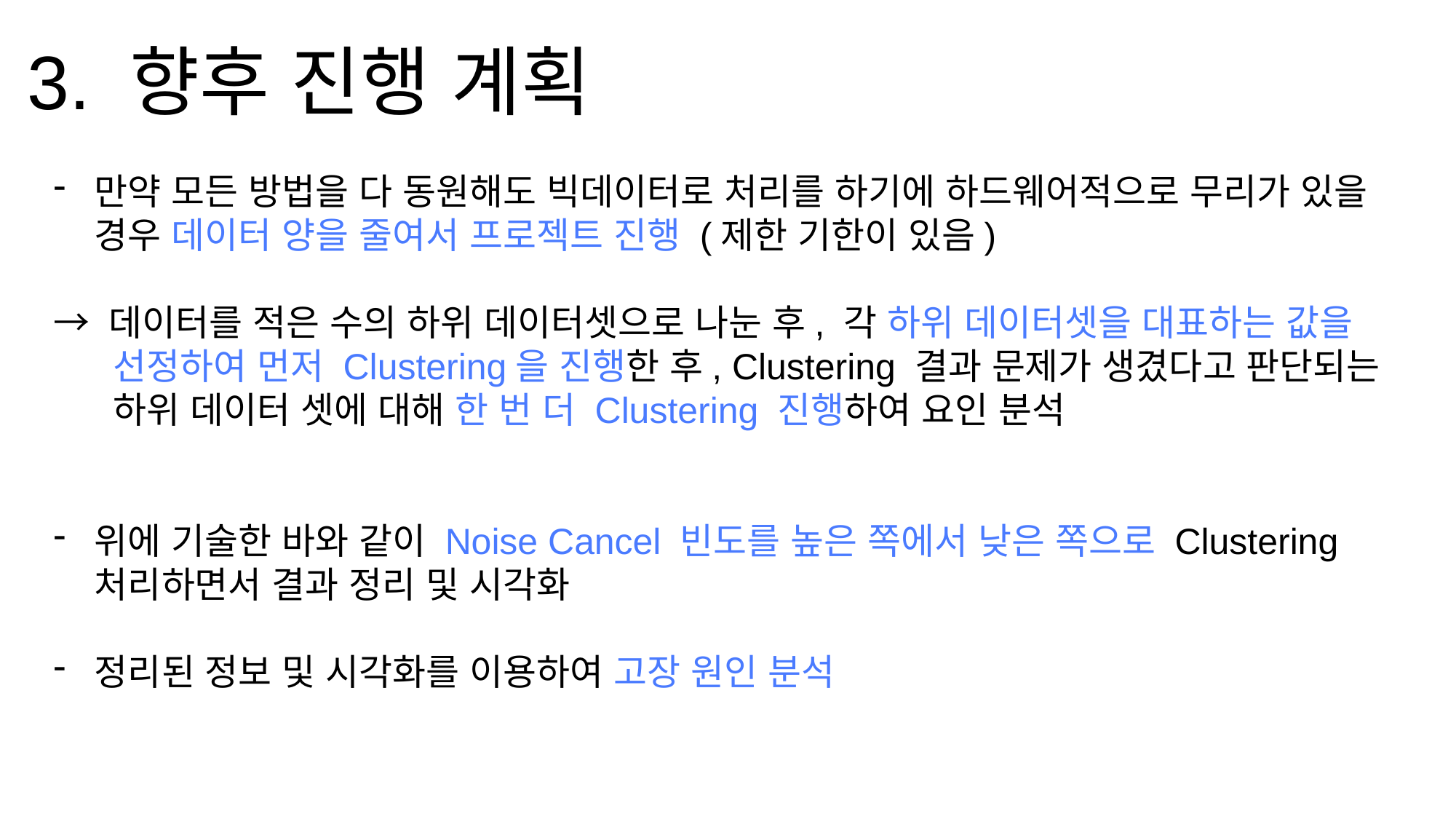

3. 향후 진행 계획
만약 모든 방법을 다 동원해도 빅데이터로 처리를 하기에 하드웨어적으로 무리가 있을 경우 데이터 양을 줄여서 프로젝트 진행 (제한 기한이 있음)

→ 데이터를 적은 수의 하위 데이터셋으로 나눈 후, 각 하위 데이터셋을 대표하는 값을
     선정하여 먼저 Clustering을 진행한 후, Clustering 결과 문제가 생겼다고 판단되는
     하위 데이터 셋에 대해 한 번 더 Clustering 진행하여 요인 분석

위에 기술한 바와 같이 Noise Cancel 빈도를 높은 쪽에서 낮은 쪽으로 Clustering 처리하면서 결과 정리 및 시각화

정리된 정보 및 시각화를 이용하여 고장 원인 분석